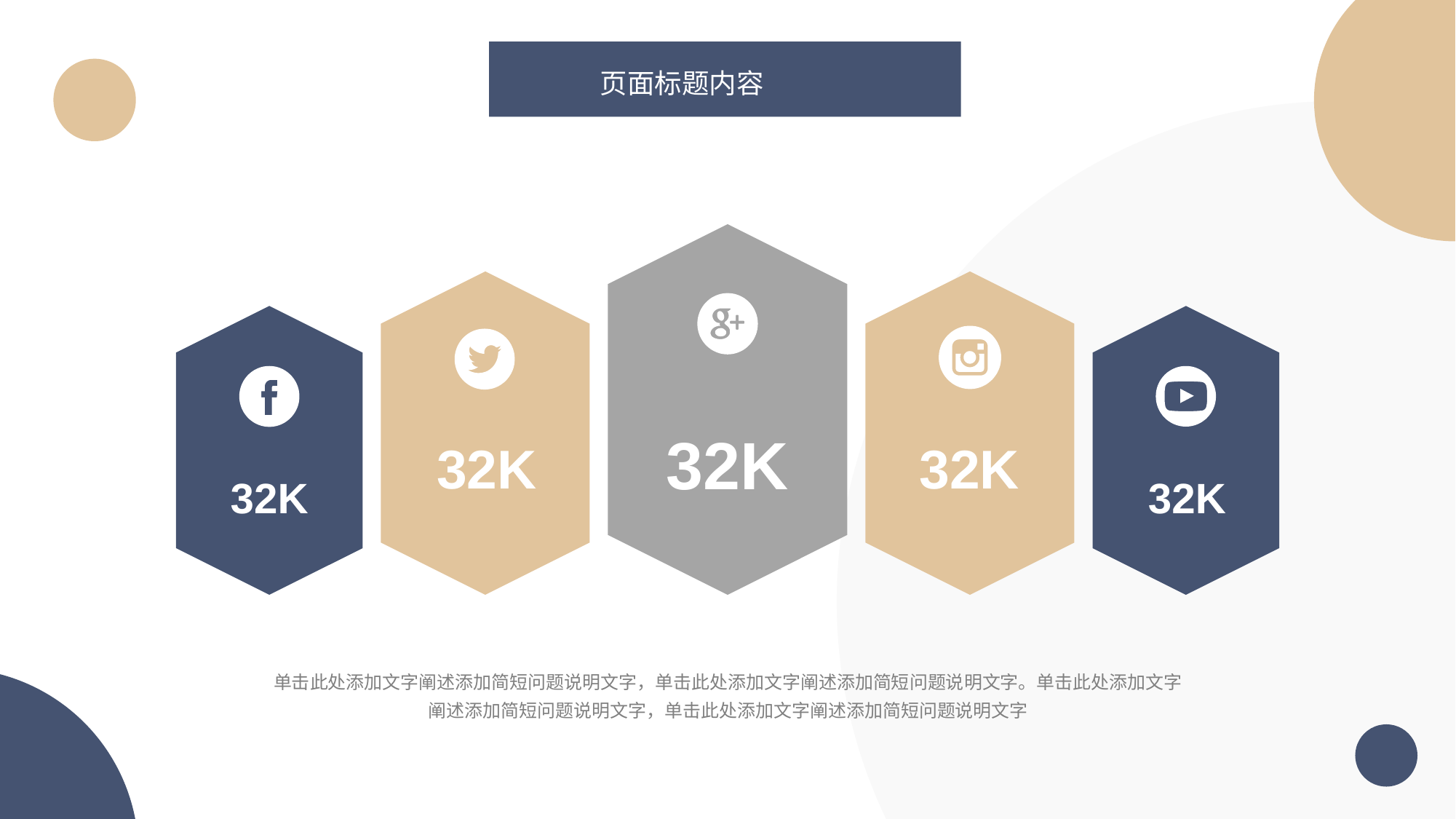

页面标题内容

32K
32K
32K
32K
32K
单击此处添加文字阐述添加简短问题说明文字，单击此处添加文字阐述添加简短问题说明文字。单击此处添加文字阐述添加简短问题说明文字，单击此处添加文字阐述添加简短问题说明文字